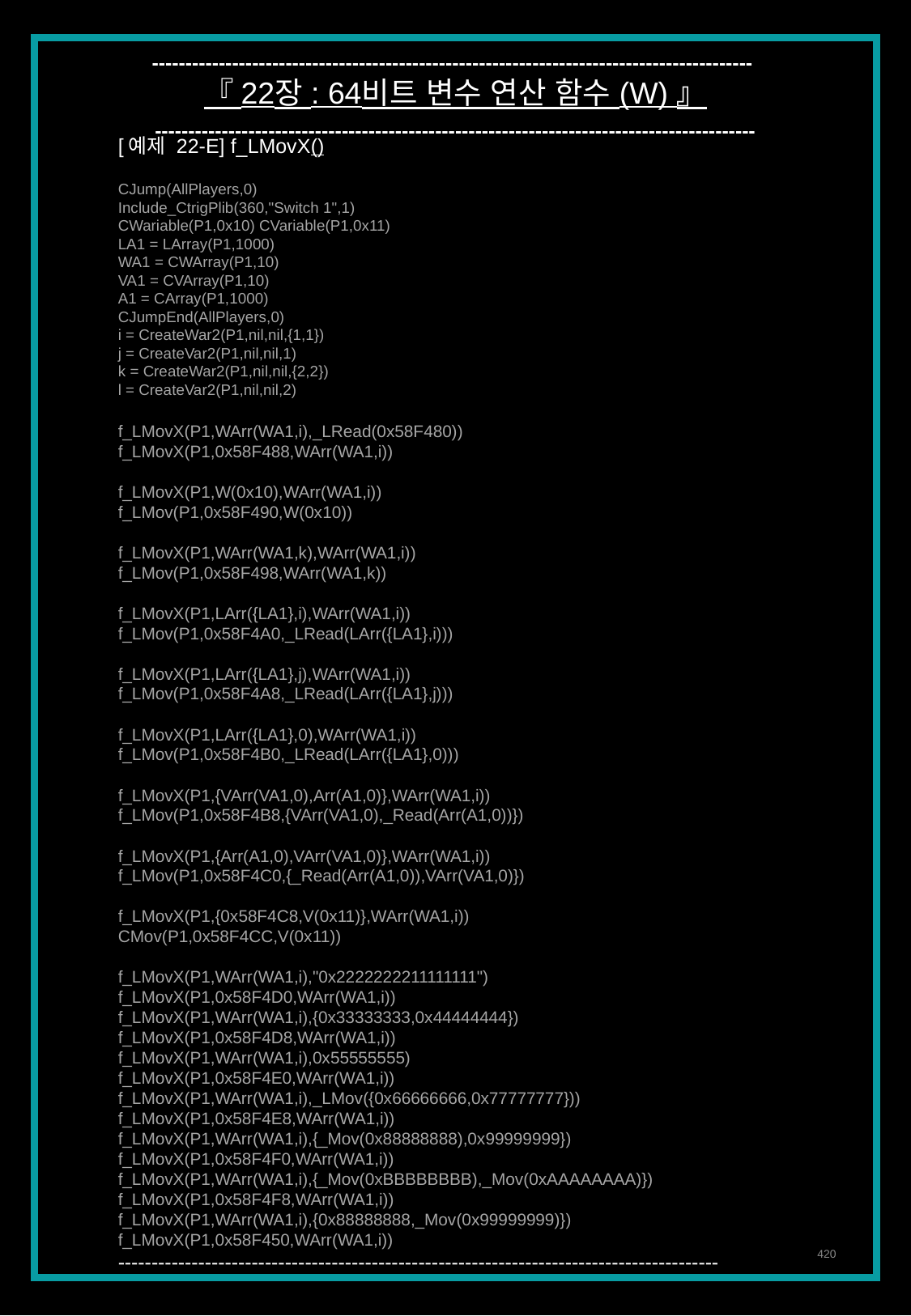

------------------------------------------------------------------------------------------
『 22장 : 64비트 변수 연산 함수 (W) 』
------------------------------------------------------------------------------------------
[예제 22-E] f_LMovX()

CJump(AllPlayers,0)
Include_CtrigPlib(360,"Switch 1",1)
CWariable(P1,0x10) CVariable(P1,0x11)
LA1 = LArray(P1,1000)
WA1 = CWArray(P1,10)
VA1 = CVArray(P1,10)
A1 = CArray(P1,1000)
CJumpEnd(AllPlayers,0)
i = CreateWar2(P1,nil,nil,{1,1})
j = CreateVar2(P1,nil,nil,1)
k = CreateWar2(P1,nil,nil,{2,2})
l = CreateVar2(P1,nil,nil,2)

f_LMovX(P1,WArr(WA1,i),_LRead(0x58F480))
f_LMovX(P1,0x58F488,WArr(WA1,i))

f_LMovX(P1,W(0x10),WArr(WA1,i))
f_LMov(P1,0x58F490,W(0x10))

f_LMovX(P1,WArr(WA1,k),WArr(WA1,i))
f_LMov(P1,0x58F498,WArr(WA1,k))

f_LMovX(P1,LArr({LA1},i),WArr(WA1,i))
f_LMov(P1,0x58F4A0,_LRead(LArr({LA1},i)))

f_LMovX(P1,LArr({LA1},j),WArr(WA1,i))
f_LMov(P1,0x58F4A8,_LRead(LArr({LA1},j)))

f_LMovX(P1,LArr({LA1},0),WArr(WA1,i))
f_LMov(P1,0x58F4B0,_LRead(LArr({LA1},0)))

f_LMovX(P1,{VArr(VA1,0),Arr(A1,0)},WArr(WA1,i))
f_LMov(P1,0x58F4B8,{VArr(VA1,0),_Read(Arr(A1,0))})

f_LMovX(P1,{Arr(A1,0),VArr(VA1,0)},WArr(WA1,i))
f_LMov(P1,0x58F4C0,{_Read(Arr(A1,0)),VArr(VA1,0)})

f_LMovX(P1,{0x58F4C8,V(0x11)},WArr(WA1,i))
CMov(P1,0x58F4CC,V(0x11))

f_LMovX(P1,WArr(WA1,i),"0x2222222211111111")
f_LMovX(P1,0x58F4D0,WArr(WA1,i))
f_LMovX(P1,WArr(WA1,i),{0x33333333,0x44444444})
f_LMovX(P1,0x58F4D8,WArr(WA1,i))
f_LMovX(P1,WArr(WA1,i),0x55555555)
f_LMovX(P1,0x58F4E0,WArr(WA1,i))
f_LMovX(P1,WArr(WA1,i),_LMov({0x66666666,0x77777777}))
f_LMovX(P1,0x58F4E8,WArr(WA1,i))
f_LMovX(P1,WArr(WA1,i),{_Mov(0x88888888),0x99999999})
f_LMovX(P1,0x58F4F0,WArr(WA1,i))
f_LMovX(P1,WArr(WA1,i),{_Mov(0xBBBBBBBB),_Mov(0xAAAAAAAA)})
f_LMovX(P1,0x58F4F8,WArr(WA1,i))
f_LMovX(P1,WArr(WA1,i),{0x88888888,_Mov(0x99999999)})
f_LMovX(P1,0x58F450,WArr(WA1,i))
------------------------------------------------------------------------------------------
420